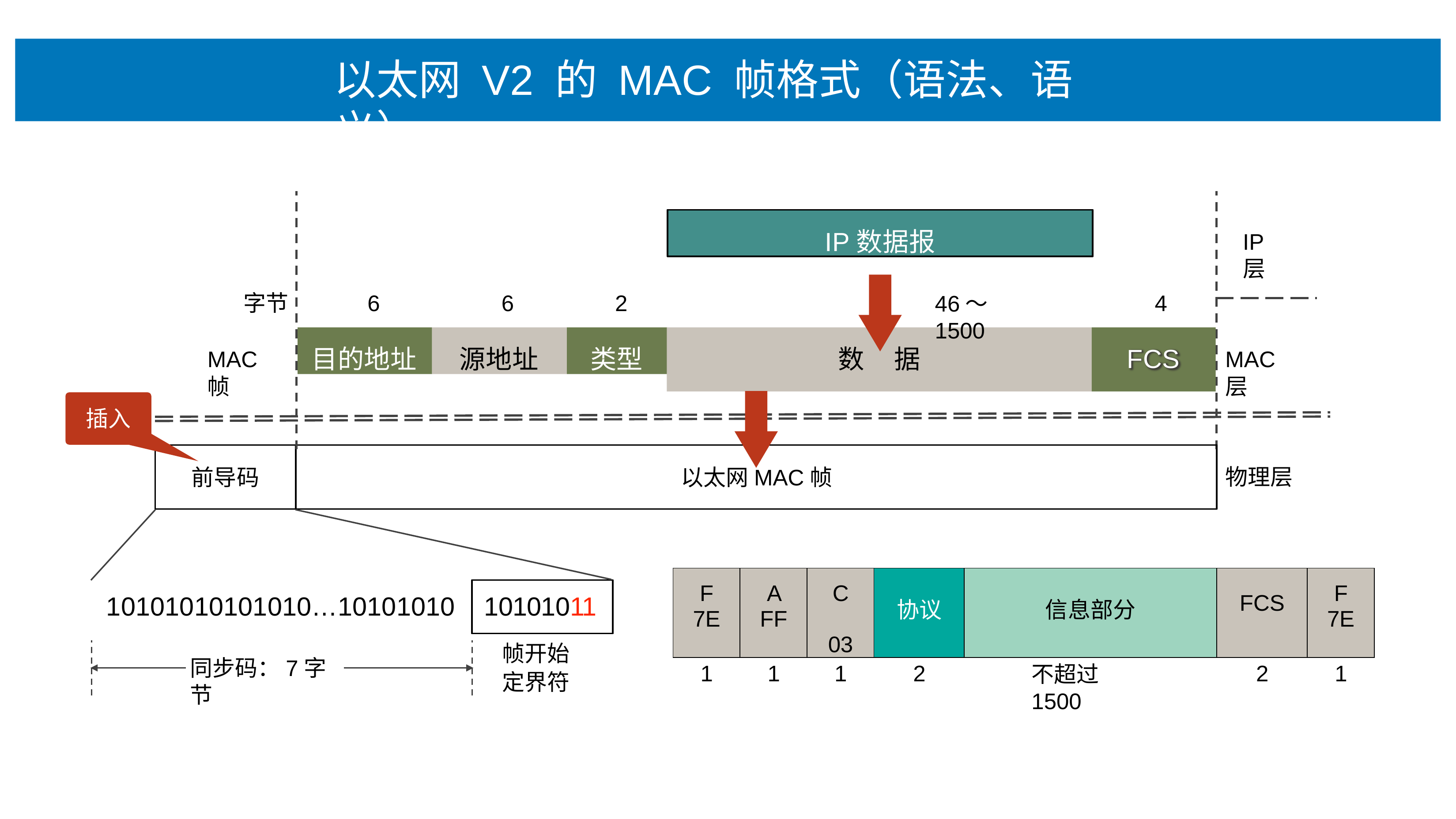

# 以太⽹ V2 的 MAC 帧格式（语法、语义）

IP数据报
IP层

6
6
2
4
字节
46〜1500

⽬的地址
源地址
类型

FCS
数	据
MAC帧
MAC层

插⼊

物理层
前导码
以太⽹MAC帧

| F 7E | A FF | C 03 | 协议 | 信息部分 | FCS | F 7E |
| --- | --- | --- | --- | --- | --- | --- |

10101010101010…10101010
10101011
帧开始 定界符

同步码：7字节
1
1
1
2
2
1
不超过1500